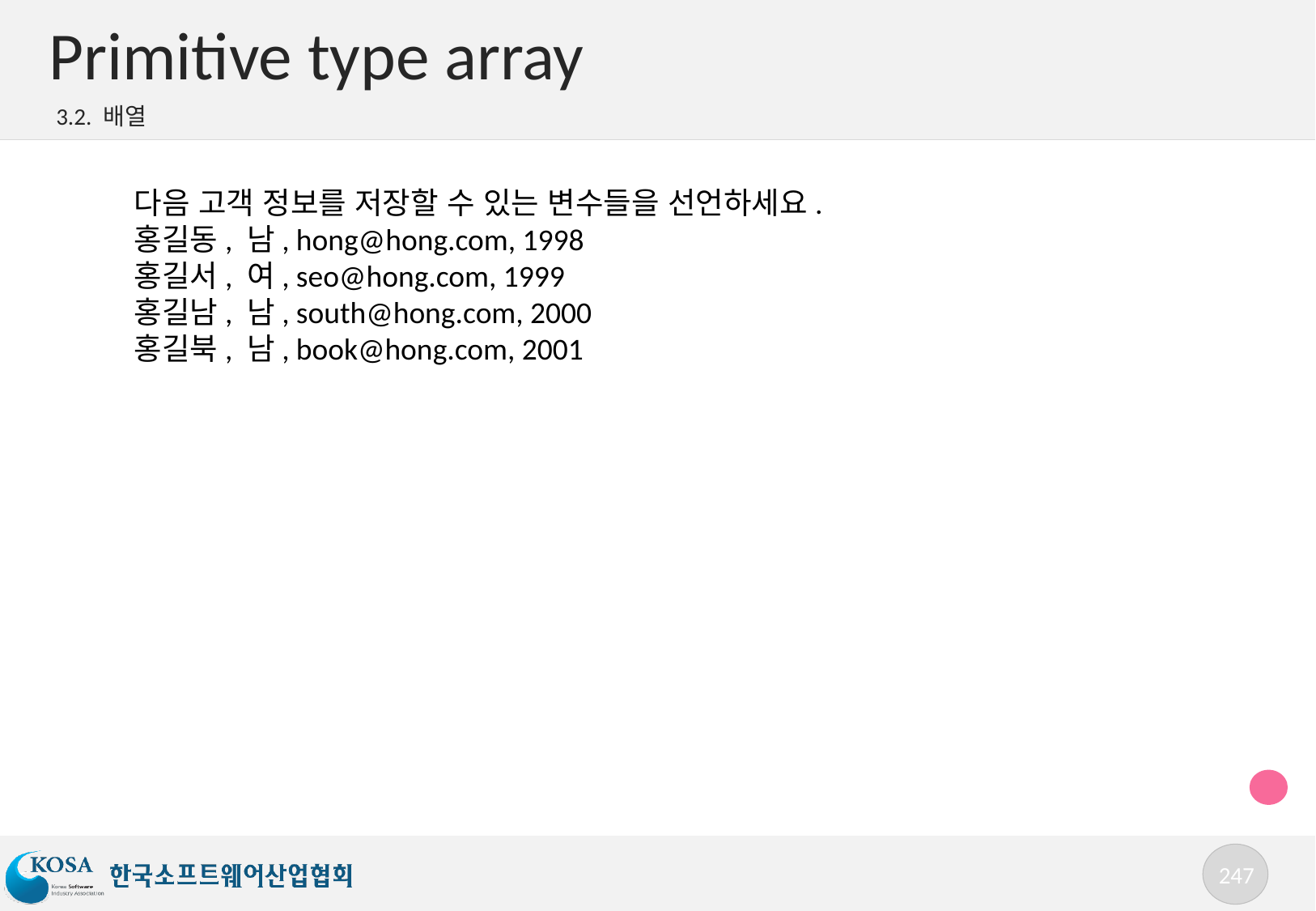

# Primitive type array
3.2. 배열
다음 고객 정보를 저장할 수 있는 변수들을 선언하세요.
홍길동, 남, hong@hong.com, 1998
홍길서, 여, seo@hong.com, 1999
홍길남, 남, south@hong.com, 2000
홍길북, 남, book@hong.com, 2001